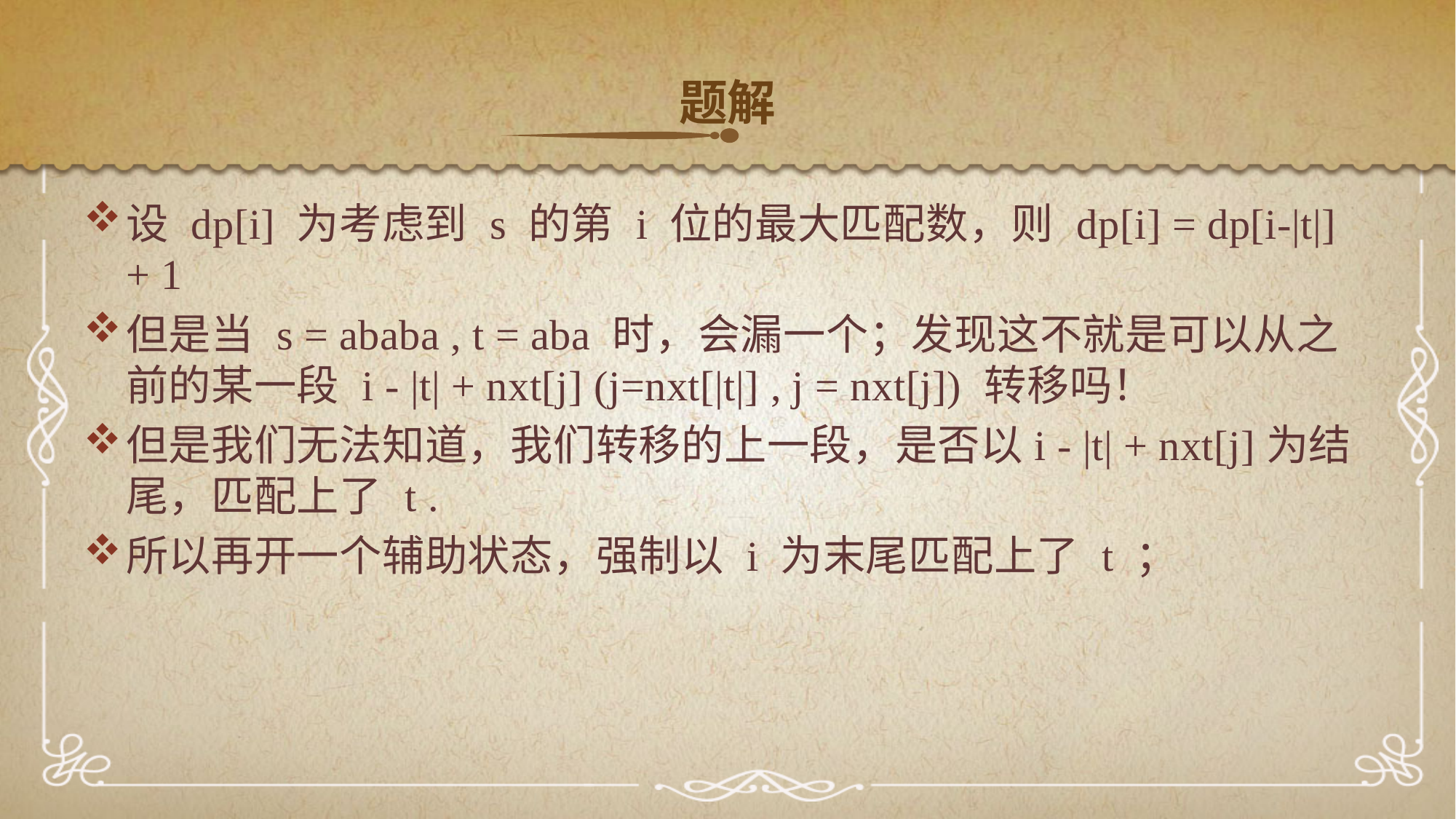

题解
设 dp[i] 为考虑到 s 的第 i 位的最大匹配数，则 dp[i] = dp[i-|t|] + 1
但是当 s = ababa , t = aba 时，会漏一个；发现这不就是可以从之前的某一段 i - |t| + nxt[j] (j=nxt[|t|] , j = nxt[j]) 转移吗！
但是我们无法知道，我们转移的上一段，是否以i - |t| + nxt[j]为结尾，匹配上了 t .
所以再开一个辅助状态，强制以 i 为末尾匹配上了 t ；